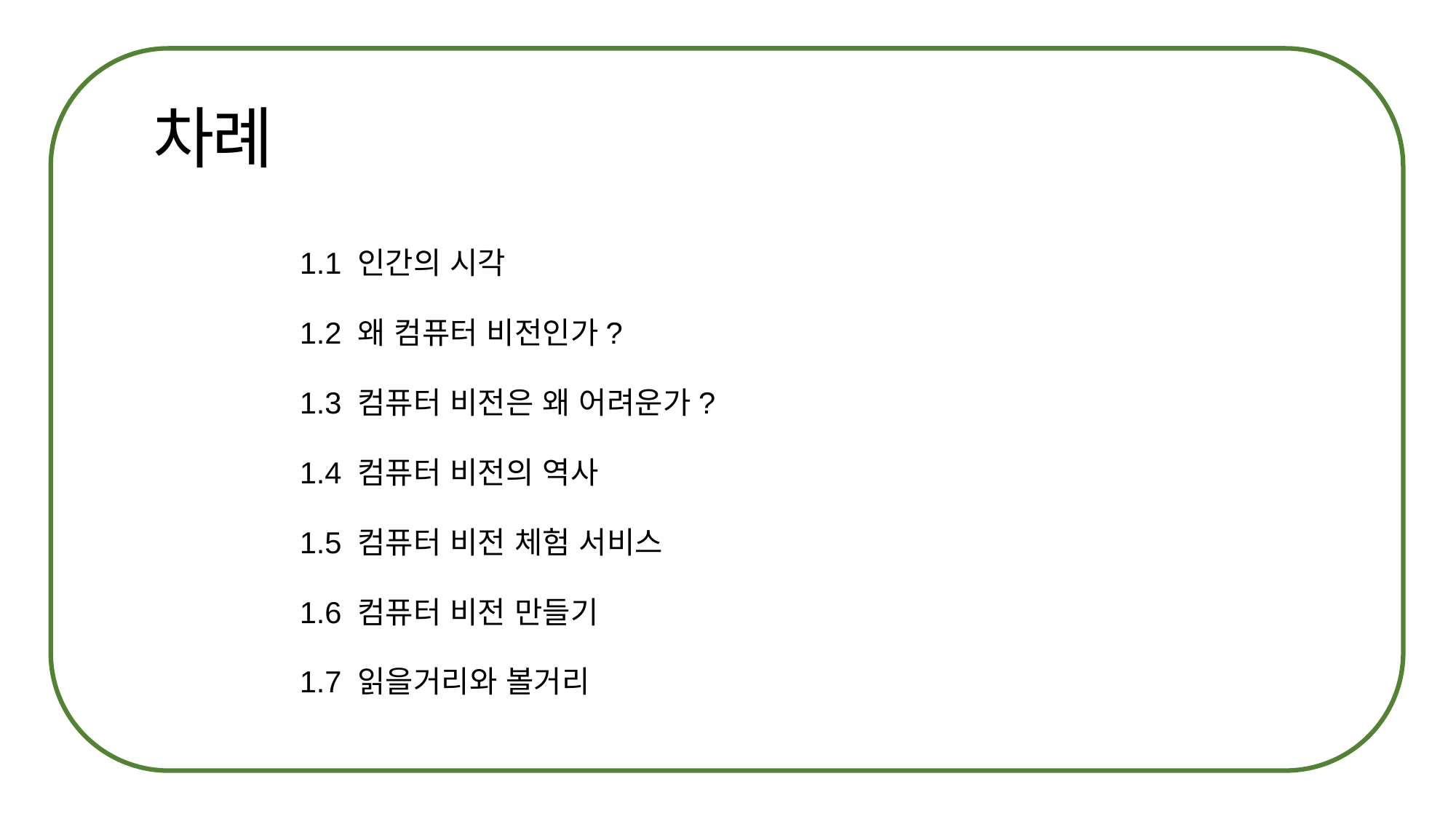

1.1 인간의 시각
1.2 왜 컴퓨터 비전인가?
1.3 컴퓨터 비전은 왜 어려운가?
1.4 컴퓨터 비전의 역사
1.5 컴퓨터 비전 체험 서비스
1.6 컴퓨터 비전 만들기
1.7 읽을거리와 볼거리